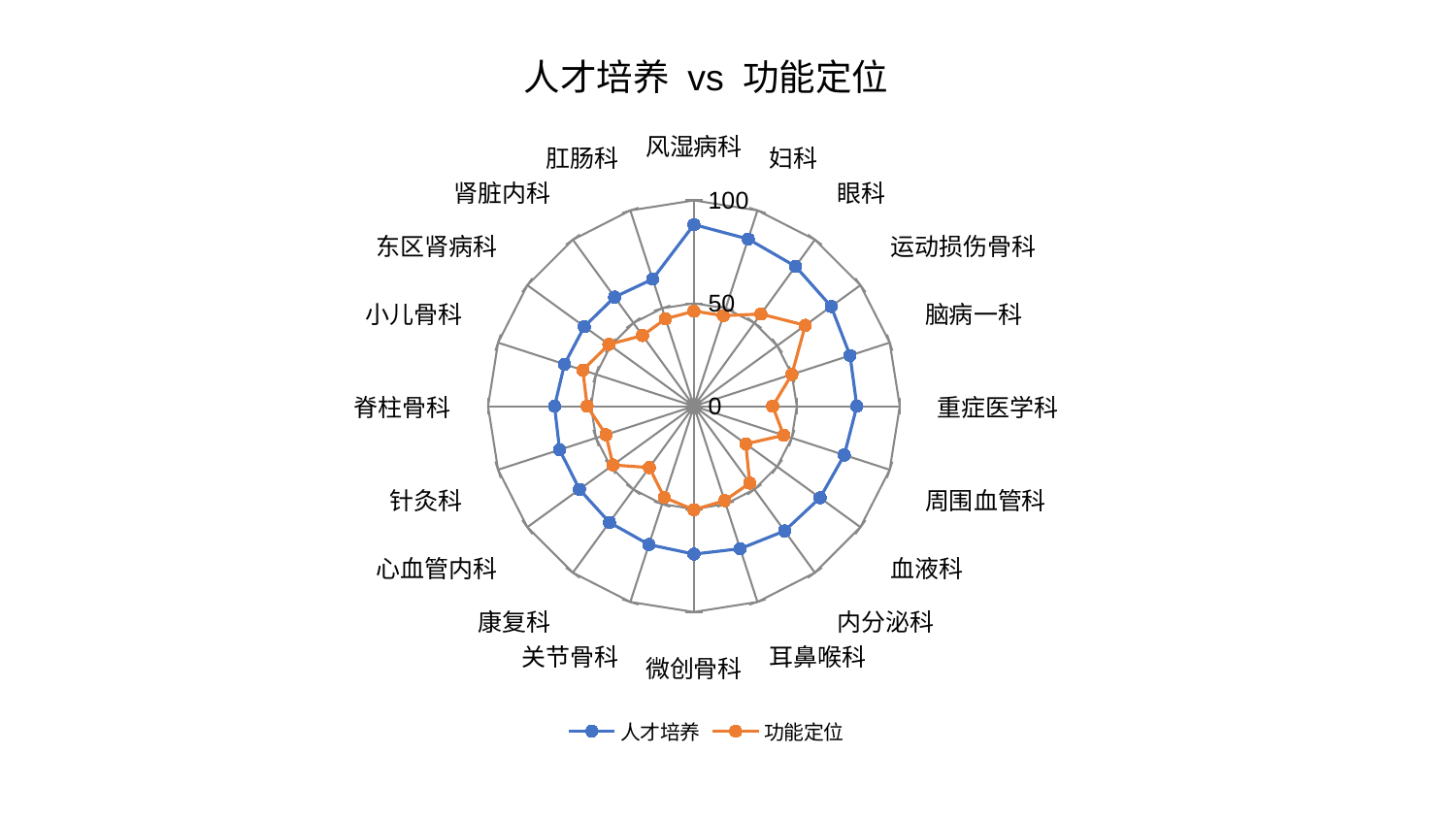

### Chart: 人才培养 vs 功能定位

| Category | 人才培养 | 功能定位 |
|---|---|---|
| 风湿病科 | 88.24030320848034 | 46.20124231609927 |
| 妇科 | 85.39404526894684 | 46.26986956099018 |
| 眼科 | 83.99334051056019 | 55.341842984123346 |
| 运动损伤骨科 | 82.43147653126711 | 66.8668696316368 |
| 脑病一科 | 79.76207259854164 | 50.05000035793743 |
| 重症医学科 | 79.15561773426735 | 38.27867914554814 |
| 周围血管科 | 76.81270096147435 | 45.84904475621857 |
| 血液科 | 75.77053393959201 | 31.169359686330374 |
| 内分泌科 | 74.93850793633788 | 46.19524134724277 |
| 耳鼻喉科 | 72.80966771557564 | 48.25219349273304 |
| 微创骨科 | 71.86595681410869 | 50.33077367755977 |
| 关节骨科 | 70.7080850629943 | 46.64278022842787 |
| 康复科 | 69.79008723401013 | 36.873828942095464 |
| 心血管内科 | 68.7497791108148 | 48.606834902872876 |
| 针灸科 | 68.59777153929595 | 44.926889210448685 |
| 脊柱骨科 | 67.68857220112592 | 51.85145388470305 |
| 小儿骨科 | 66.079943223288 | 56.75638212962482 |
| 东区肾病科 | 65.8225230774425 | 51.075338777765644 |
| 肾脏内科 | 65.52723481055823 | 42.45865072536357 |
| 肛肠科 | 64.92556363148562 | 44.623073768020426 |
88